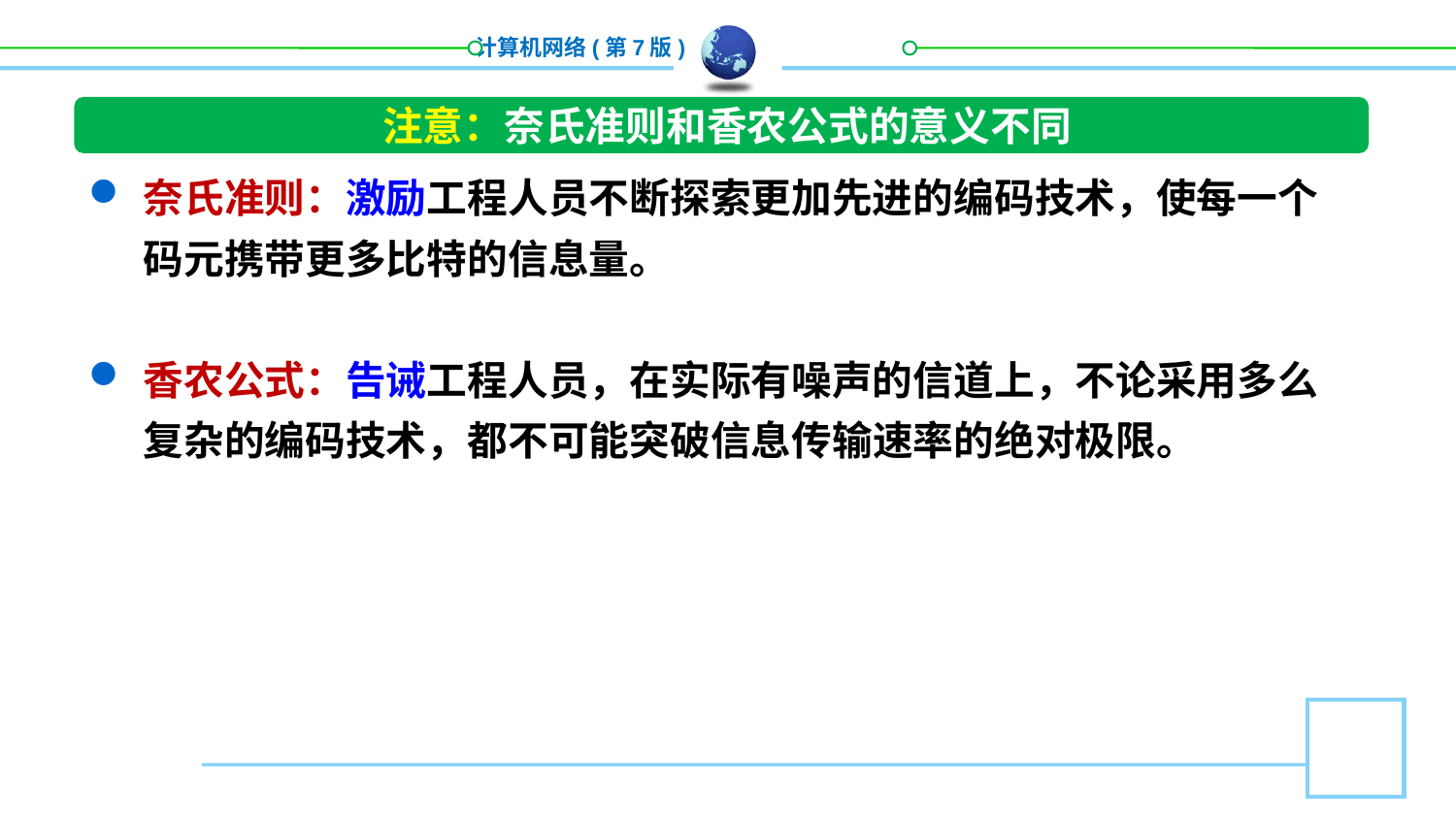

注意：奈氏准则和香农公式的意义不同
奈氏准则：激励工程人员不断探索更加先进的编码技术，使每一个码元携带更多比特的信息量。

香农公式：告诫工程人员，在实际有噪声的信道上，不论采用多么复杂的编码技术，都不可能突破信息传输速率的绝对极限。